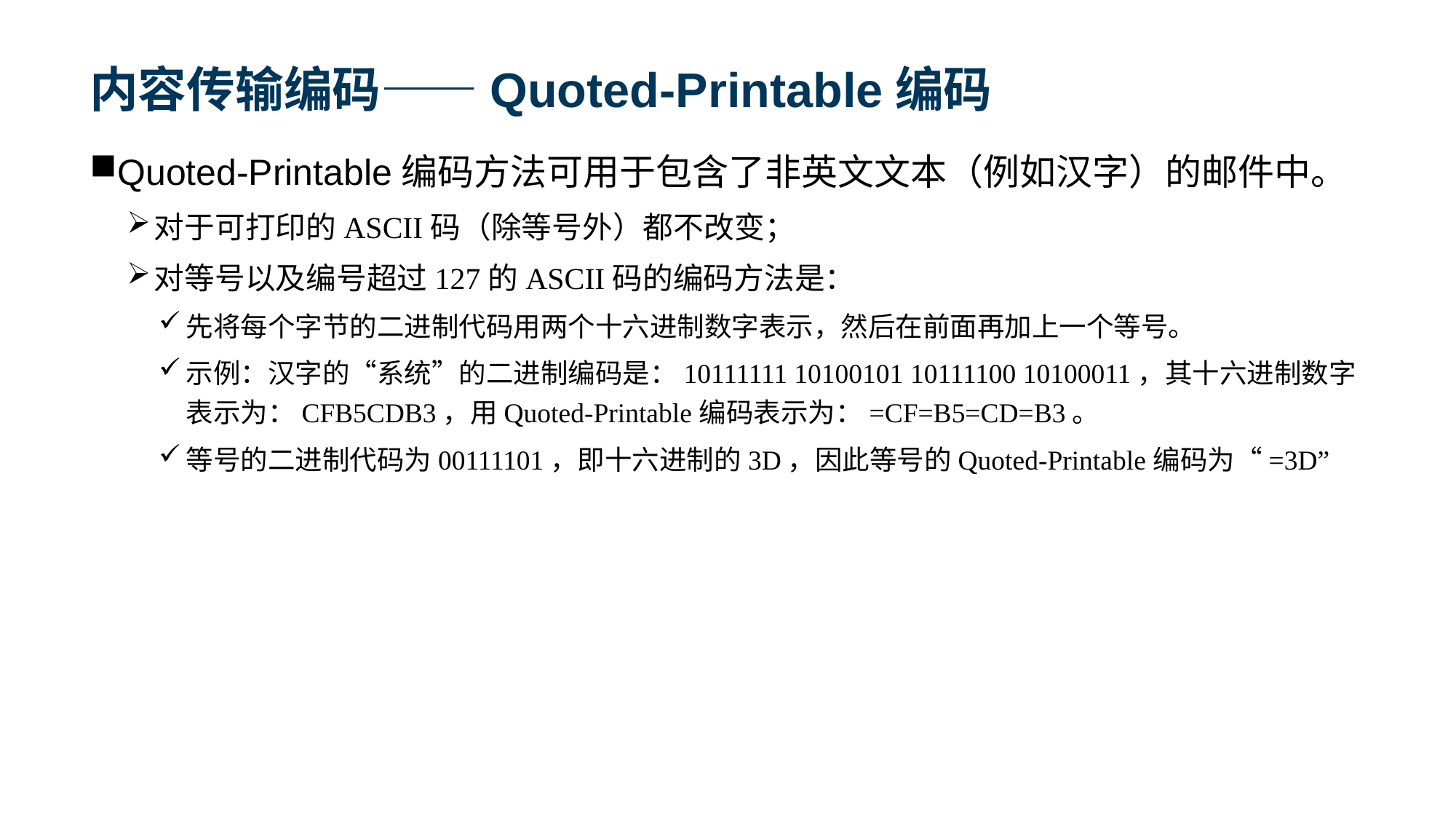

# 内容传输编码——Quoted-Printable编码
Quoted-Printable编码方法可用于包含了非英文文本（例如汉字）的邮件中。
对于可打印的ASCII码（除等号外）都不改变；
对等号以及编号超过127的ASCII码的编码方法是：
先将每个字节的二进制代码用两个十六进制数字表示，然后在前面再加上一个等号。
示例：汉字的“系统”的二进制编码是：10111111 10100101 10111100 10100011，其十六进制数字表示为：CFB5CDB3，用Quoted-Printable编码表示为：=CF=B5=CD=B3。
等号的二进制代码为00111101，即十六进制的3D，因此等号的Quoted-Printable编码为“=3D”